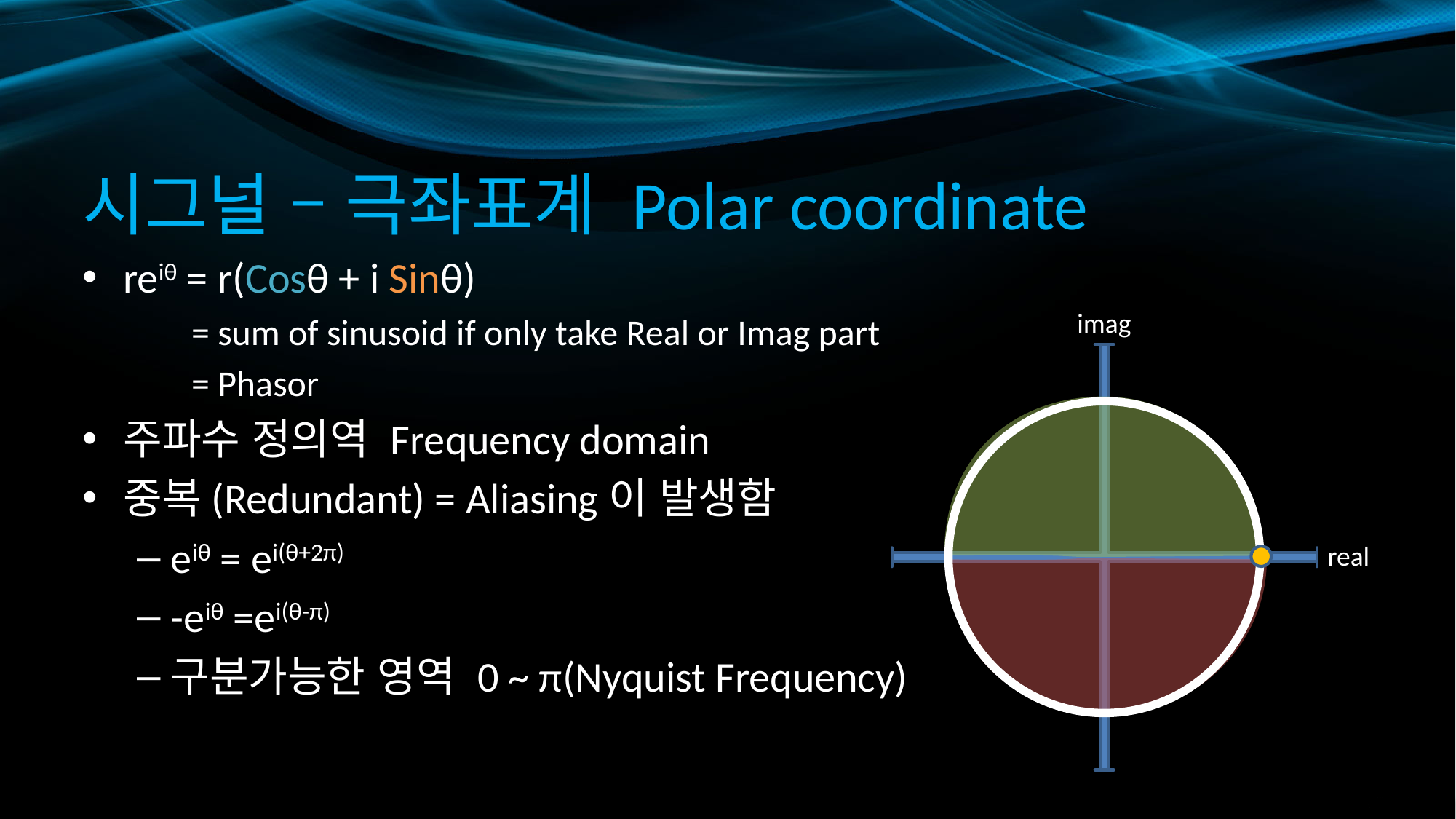

# 시그널 – 극좌표계 Polar coordinate
reiθ = r(Cosθ + i Sinθ)
= sum of sinusoid if only take Real or Imag part
= Phasor
주파수 정의역 Frequency domain
중복(Redundant) = Aliasing이 발생함
eiθ = ei(θ+2π)
-eiθ =ei(θ-π)
구분가능한 영역 0 ~ π(Nyquist Frequency)
imag

real